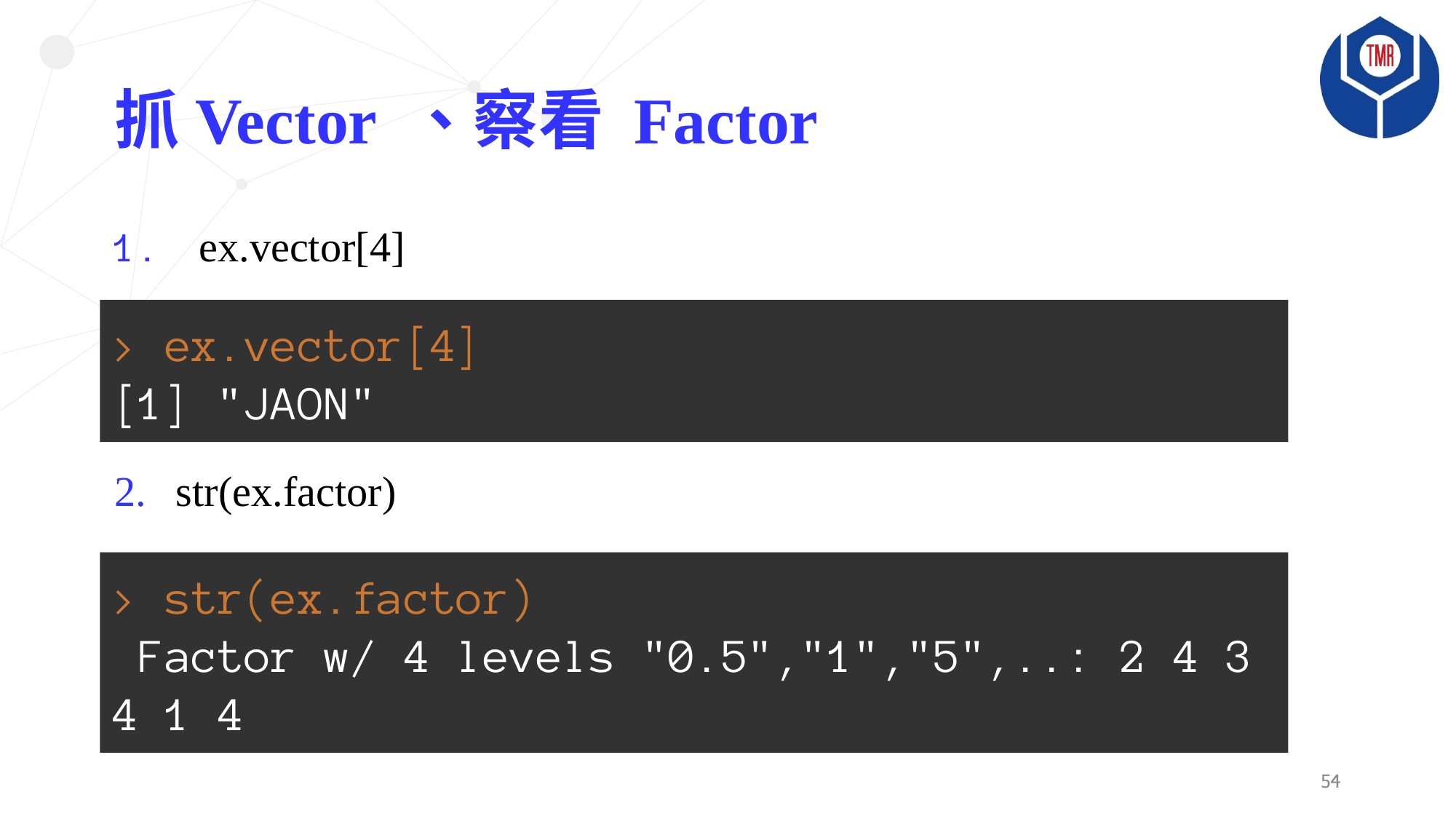

# 抓Vector 、察看 Factor
 ex.vector[4]

str(ex.factor)

> ex.vector[4]
[1] "JAON"
> str(ex.factor)
 Factor w/ 4 levels "0.5","1","5",..: 2 4 3 4 1 4
54